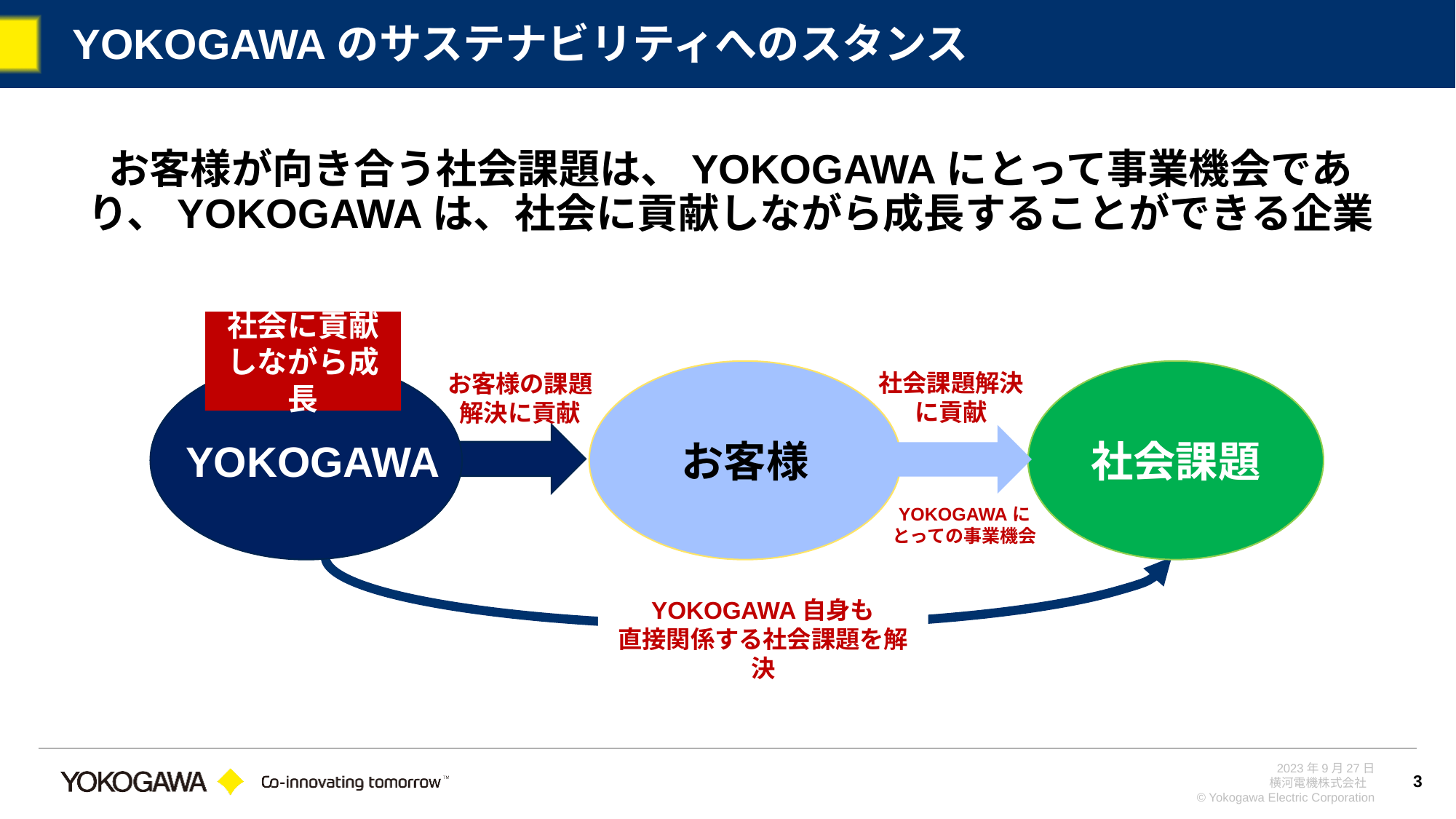

# YOKOGAWAのサステナビリティへのスタンス
お客様が向き合う社会課題は、YOKOGAWAにとって事業機会であり、YOKOGAWAは、社会に貢献しながら成長することができる企業
社会に貢献
しながら成長

お客様
社会課題
社会課題解決に貢献
お客様の課題解決に貢献

YOKOGAWA

YOKOGAWAに
とっての事業機会
YOKOGAWA自身も
直接関係する社会課題を解決
3